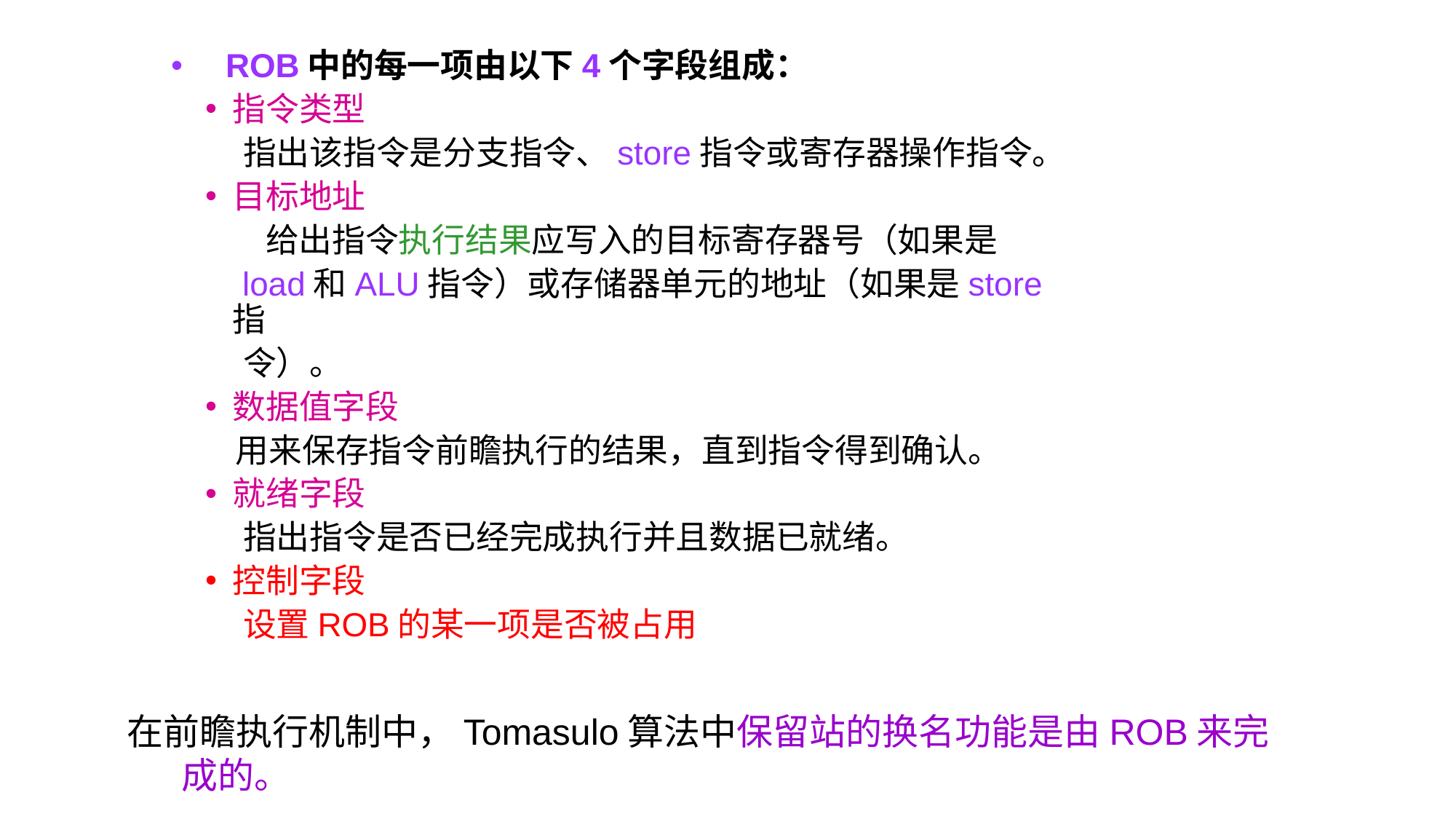

ROB中的每一项由以下4个字段组成：
指令类型
    指出该指令是分支指令、store指令或寄存器操作指令。
目标地址
       给出指令执行结果应写入的目标寄存器号（如果是
    load和ALU指令）或存储器单元的地址（如果是store指
    令）。
数据值字段
   用来保存指令前瞻执行的结果，直到指令得到确认。
就绪字段
    指出指令是否已经完成执行并且数据已就绪。
控制字段
    设置ROB的某一项是否被占用

#
在前瞻执行机制中，Tomasulo算法中保留站的换名功能是由ROB来完成的。